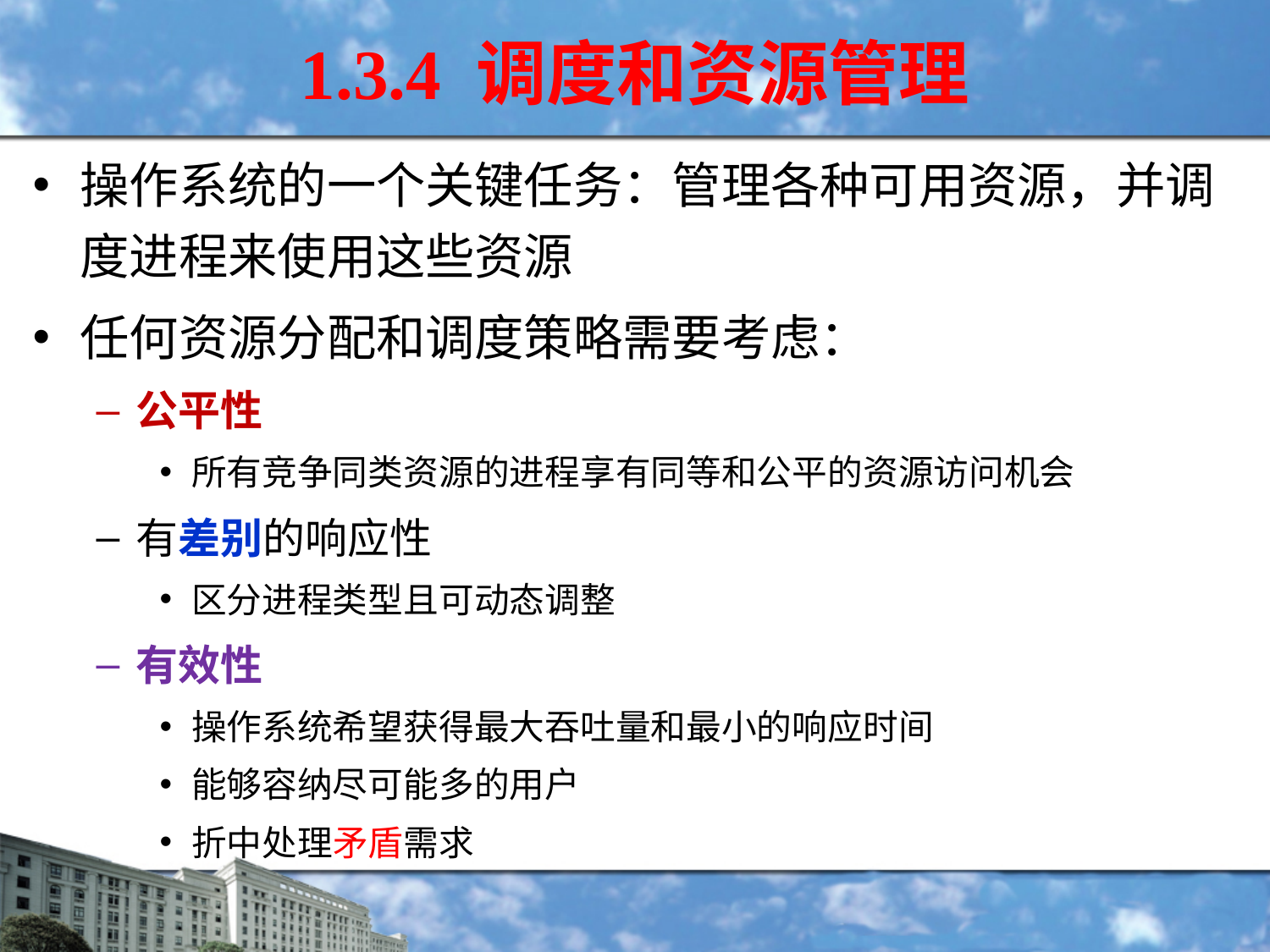

# 1.3.4 调度和资源管理
操作系统的一个关键任务：管理各种可用资源，并调度进程来使用这些资源
任何资源分配和调度策略需要考虑：
公平性
所有竞争同类资源的进程享有同等和公平的资源访问机会
有差别的响应性
区分进程类型且可动态调整
有效性
操作系统希望获得最大吞吐量和最小的响应时间
能够容纳尽可能多的用户
折中处理矛盾需求